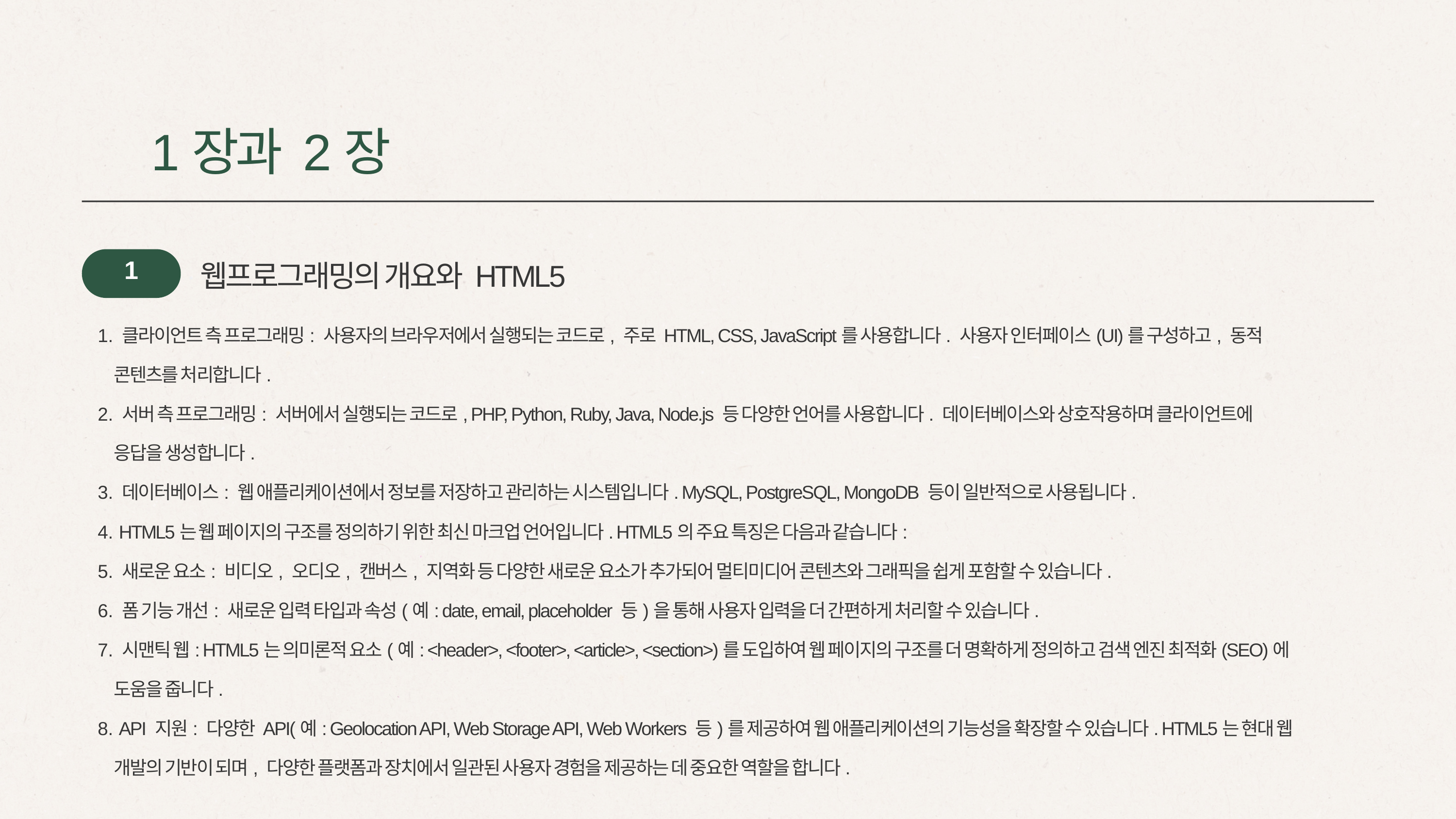

1장과 2장

1
웹프로그래밍의 개요와 HTML5

 클라이언트 측 프로그래밍: 사용자의 브라우저에서 실행되는 코드로, 주로 HTML, CSS, JavaScript를 사용합니다. 사용자 인터페이스(UI)를 구성하고, 동적 콘텐츠를 처리합니다.
 서버 측 프로그래밍: 서버에서 실행되는 코드로, PHP, Python, Ruby, Java, Node.js 등 다양한 언어를 사용합니다. 데이터베이스와 상호작용하며 클라이언트에 응답을 생성합니다.
 데이터베이스: 웹 애플리케이션에서 정보를 저장하고 관리하는 시스템입니다. MySQL, PostgreSQL, MongoDB 등이 일반적으로 사용됩니다.
 HTML5는 웹 페이지의 구조를 정의하기 위한 최신 마크업 언어입니다. HTML5의 주요 특징은 다음과 같습니다:
 새로운 요소: 비디오, 오디오, 캔버스, 지역화 등 다양한 새로운 요소가 추가되어 멀티미디어 콘텐츠와 그래픽을 쉽게 포함할 수 있습니다.
 폼 기능 개선: 새로운 입력 타입과 속성(예: date, email, placeholder 등)을 통해 사용자 입력을 더 간편하게 처리할 수 있습니다.
 시맨틱 웹: HTML5는 의미론적 요소(예: <header>, <footer>, <article>, <section>)를 도입하여 웹 페이지의 구조를 더 명확하게 정의하고 검색 엔진 최적화(SEO)에 도움을 줍니다.
 API 지원: 다양한 API(예: Geolocation API, Web Storage API, Web Workers 등)를 제공하여 웹 애플리케이션의 기능성을 확장할 수 있습니다. HTML5는 현대 웹 개발의 기반이 되며, 다양한 플랫폼과 장치에서 일관된 사용자 경험을 제공하는 데 중요한 역할을 합니다.